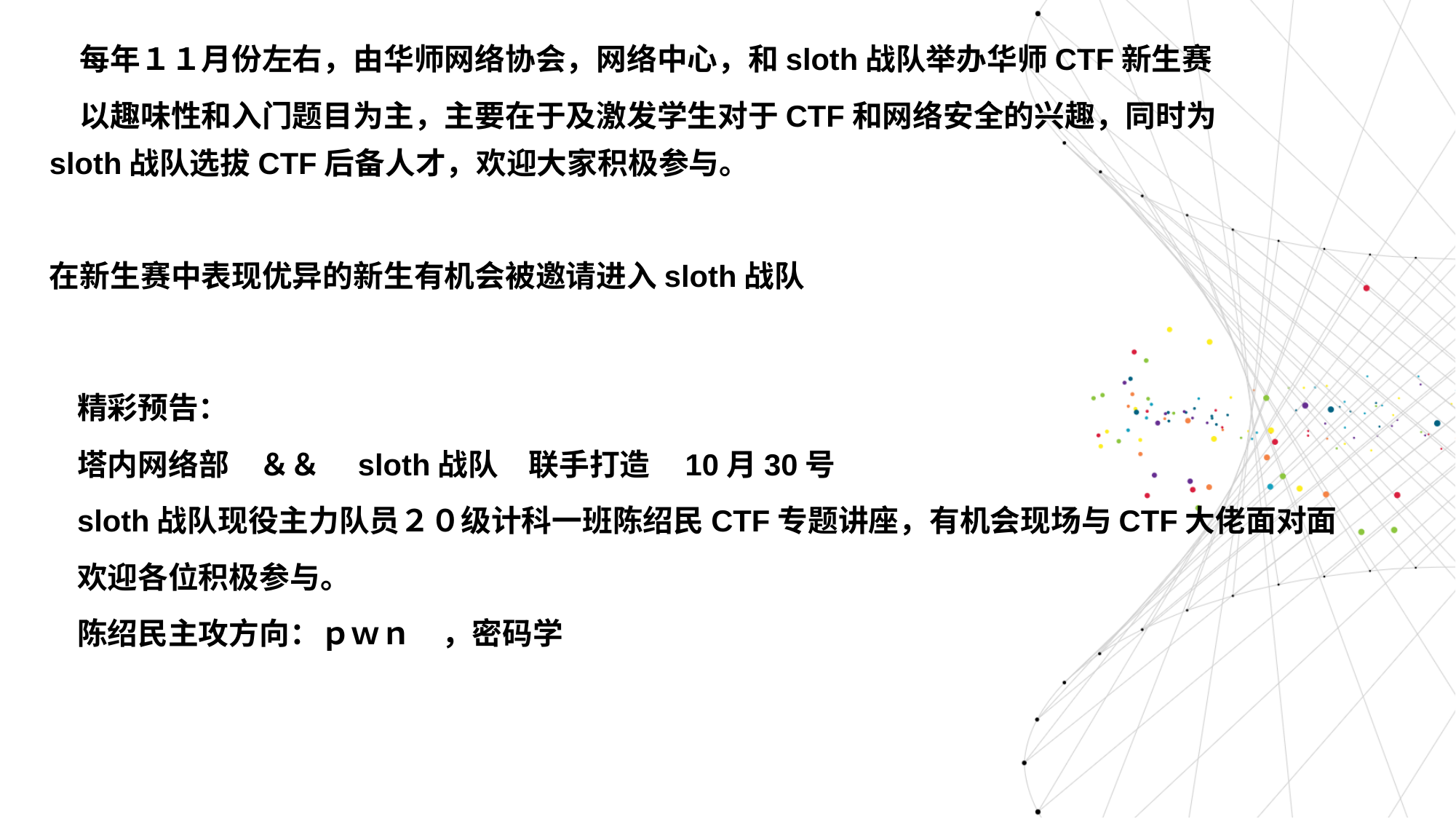

每年１１月份左右，由华师网络协会，网络中心，和sloth战队举办华师CTF新生赛
　以趣味性和入门题目为主，主要在于及激发学生对于CTF和网络安全的兴趣，同时为sloth战队选拔CTF后备人才，欢迎大家积极参与。

在新生赛中表现优异的新生有机会被邀请进入sloth战队

精彩预告：
塔内网络部　＆＆　sloth战队　联手打造    10月30号
sloth战队现役主力队员２０级计科一班陈绍民CTF专题讲座，有机会现场与CTF大佬面对面
欢迎各位积极参与。
陈绍民主攻方向：ｐｗｎ　，密码学